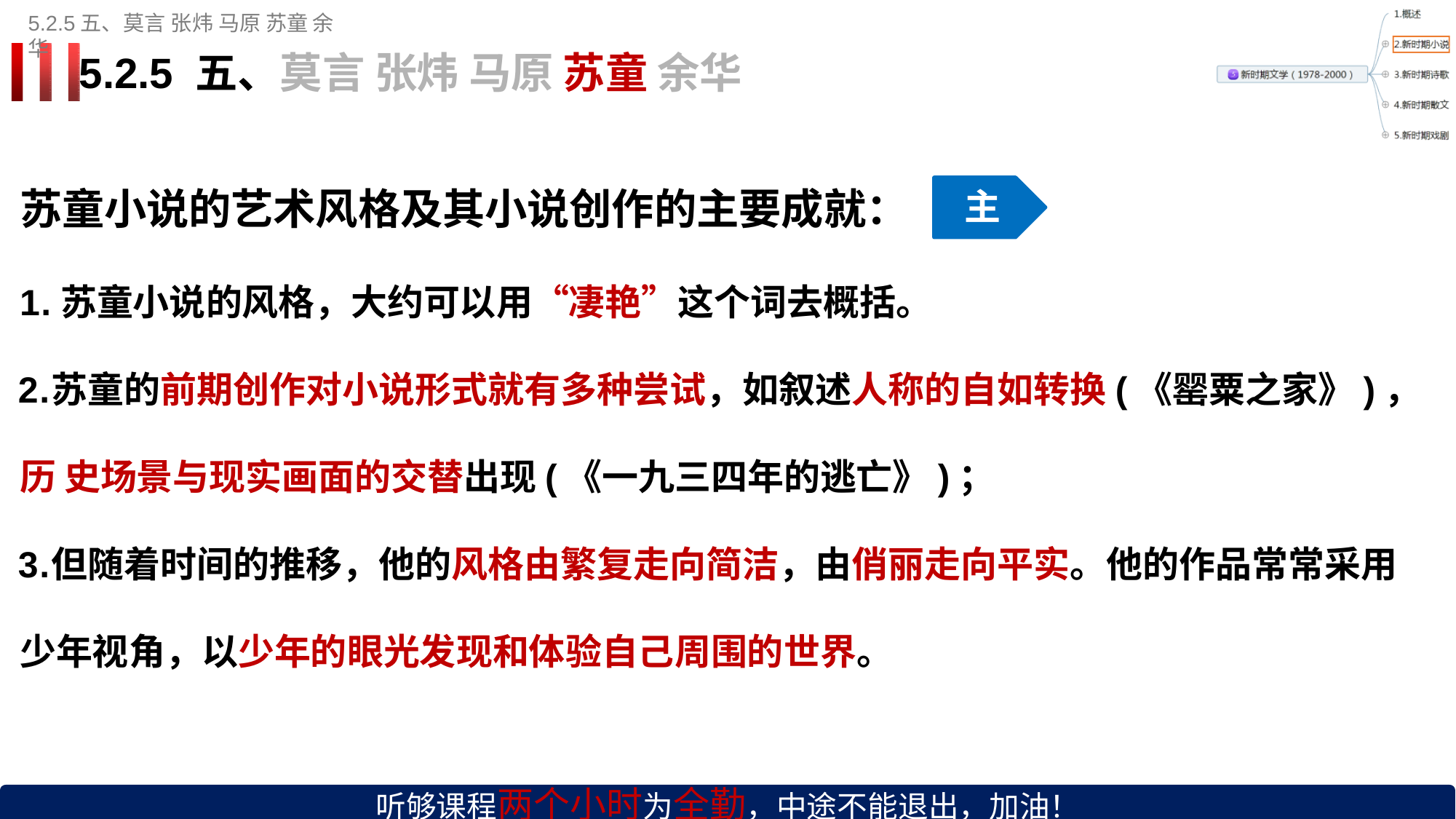

5.2.5五、莫言张炜 马原 苏童 余华

# 5.2.5 五、莫言 张炜 马原 苏童 余华

苏童小说的艺术风格及其小说创作的主要成就：
苏童小说的风格，大约可以用“凄艳”这个词去概括。
苏童的前期创作对小说形式就有多种尝试，如叙述人称的自如转换(《罂粟之家》)，历 史场景与现实画面的交替出现(《一九三四年的逃亡》)；
但随着时间的推移，他的风格由繁复走向简洁，由俏丽走向平实。他的作品常常采用 少年视角，以少年的眼光发现和体验自己周围的世界。
主

听够课程两个小时为全勤，中途不能退出，加油！